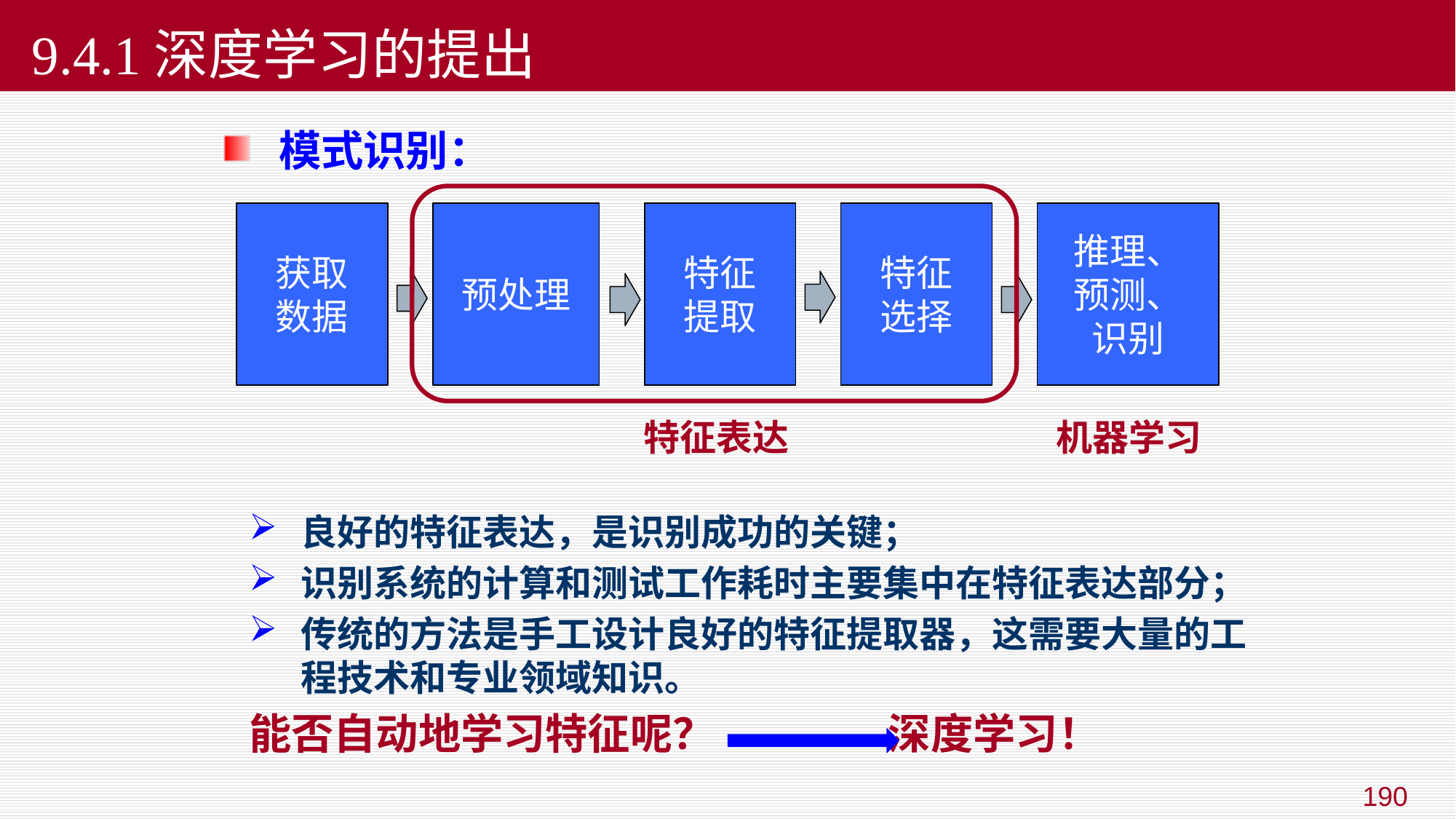

# 9.4.1深度学习的提出
模式识别：

获取
数据
预处理
特征
提取
特征
选择
推理、
预测、
识别

特征表达
机器学习
良好的特征表达，是识别成功的关键；
识别系统的计算和测试工作耗时主要集中在特征表达部分；
传统的方法是手工设计良好的特征提取器，这需要大量的工程技术和专业领域知识。
能否自动地学习特征呢？                  深度学习！

190